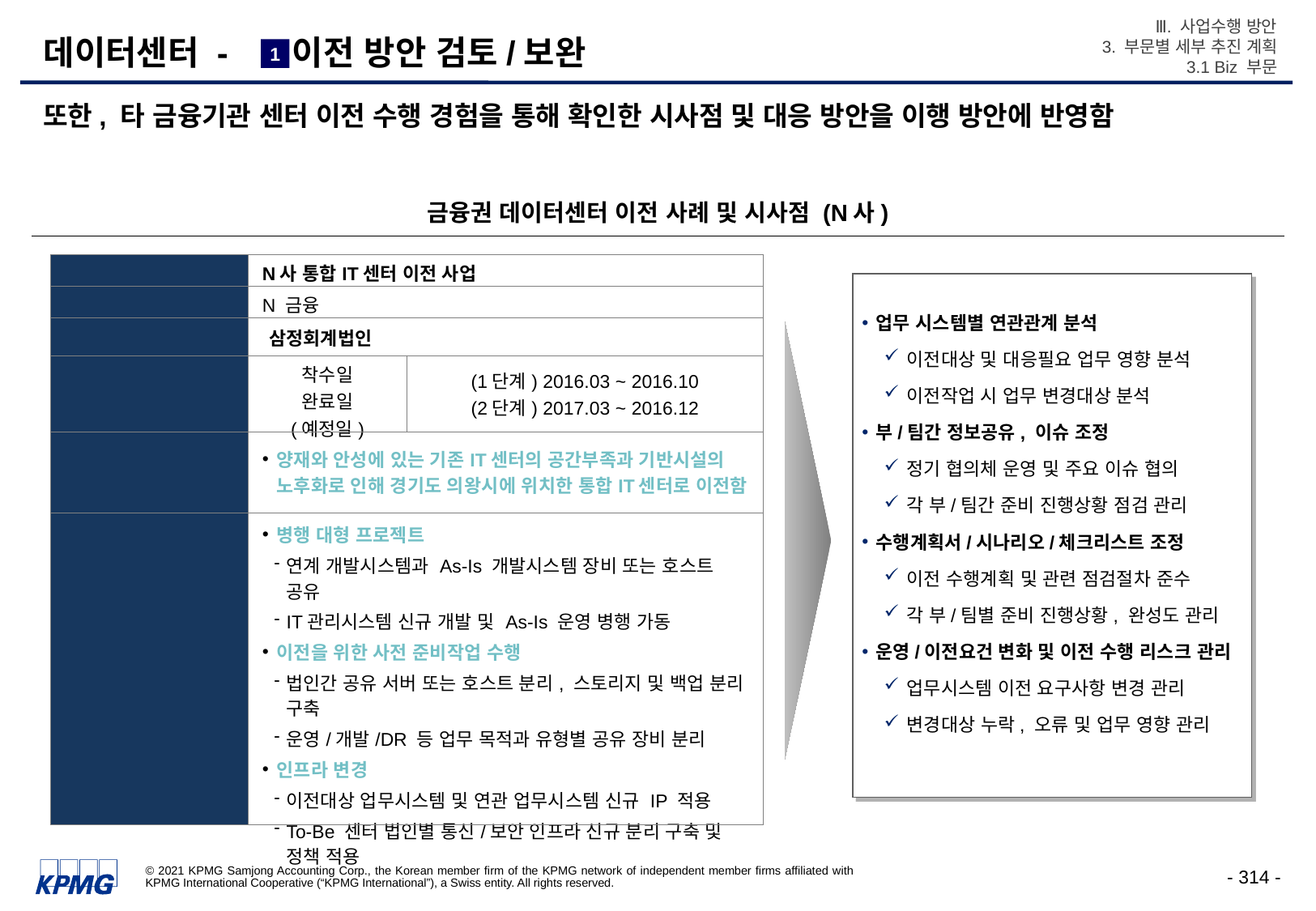

Ⅲ. 사업수행 방안
3. 부문별 세부 추진 계획
3.1 Biz 부문
# 데이터센터 -      이전 방안 검토/보완
1
또한, 타 금융기관 센터 이전 수행 경험을 통해 확인한 시사점 및 대응 방안을 이행 방안에 반영함
금융권 데이터센터 이전 사례 및 시사점 (N사)
| 사업명 | N사 통합IT센터 이전 사업 |  |
| --- | --- | --- |
| 발주자 | N 금융 |  |
| PMO | 삼정회계법인 |  |
| 사업기간 | 착수일 완료일 (예정일) | (1단계) 2016.03 ~ 2016.10 (2단계) 2017.03 ~ 2016.12 |
| 사업목적 | 양재와 안성에 있는 기존IT센터의 공간부족과 기반시설의 노후화로 인해 경기도 의왕시에 위치한 통합IT센터로 이전함 |  |
| 사업의 중요사항 | 병행 대형 프로젝트 연계 개발시스템과 As-Is 개발시스템 장비 또는 호스트 공유 IT관리시스템 신규 개발 및 As-Is 운영 병행 가동 이전을 위한 사전 준비작업 수행 법인간 공유 서버 또는 호스트 분리, 스토리지 및 백업 분리 구축 운영/개발/DR 등 업무 목적과 유형별 공유 장비 분리 인프라 변경 이전대상 업무시스템 및 연관 업무시스템 신규 IP 적용 To-Be 센터 법인별 통신/보안 인프라 신규 분리 구축 및 정책 적용 |  |
업무 시스템별 연관관계 분석
이전대상 및 대응필요 업무 영향 분석
이전작업 시 업무 변경대상 분석
부/팀간 정보공유, 이슈 조정
정기 협의체 운영 및 주요 이슈 협의
각 부/팀간 준비 진행상황 점검 관리
수행계획서/시나리오/체크리스트 조정
이전 수행계획 및 관련 점검절차 준수
각 부/팀별 준비 진행상황, 완성도 관리
운영/이전요건 변화 및 이전 수행 리스크 관리
업무시스템 이전 요구사항 변경 관리
변경대상 누락, 오류 및 업무 영향 관리